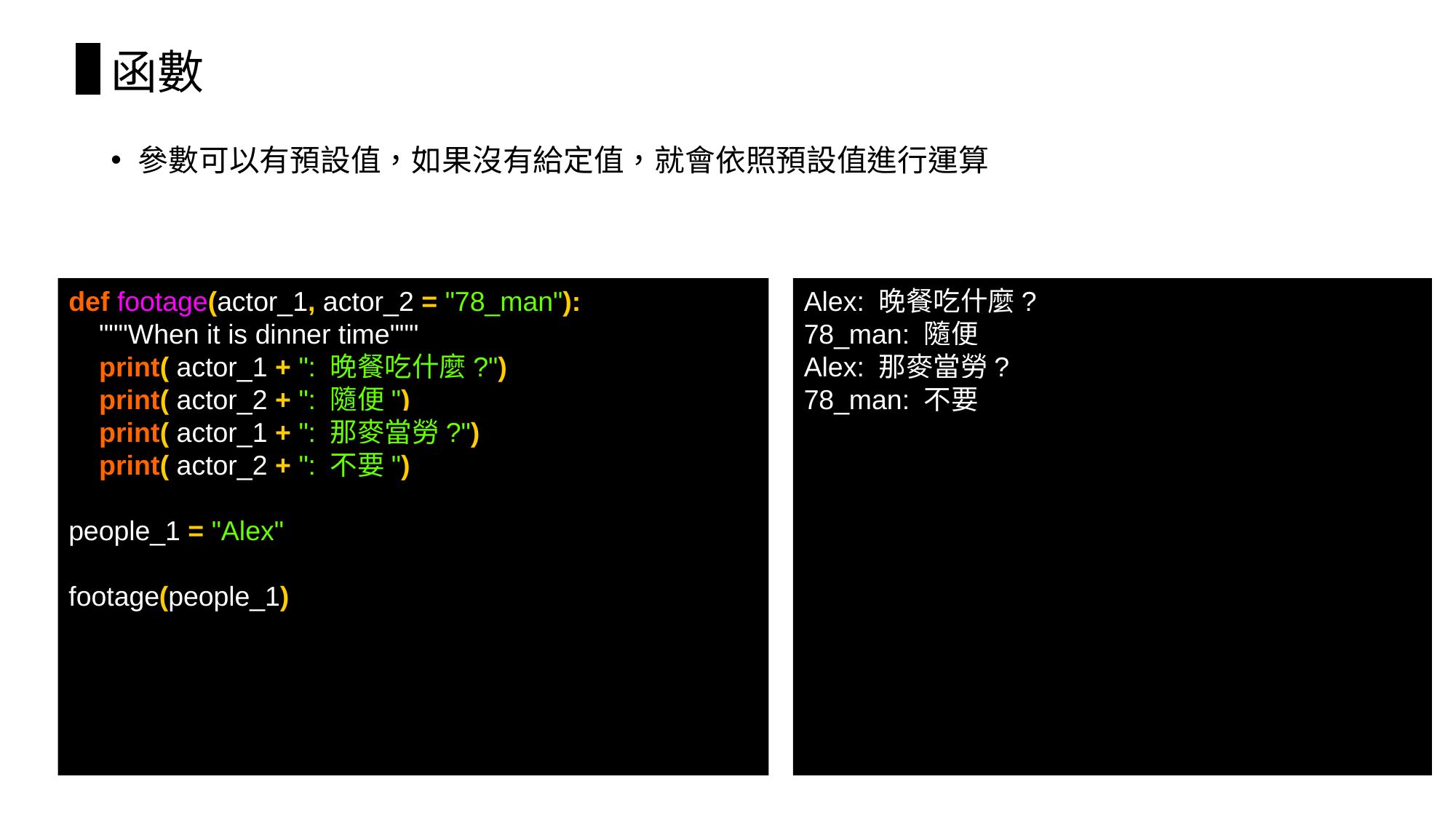

# 函數
參數可以有預設值，如果沒有給定值，就會依照預設值進行運算
def footage(actor_1, actor_2 = "78_man"):
    """When it is dinner time"""
    print( actor_1 + ": 晚餐吃什麼?")
    print( actor_2 + ": 隨便")
    print( actor_1 + ": 那麥當勞?")
    print( actor_2 + ": 不要")

people_1 = "Alex"

footage(people_1)
Alex: 晚餐吃什麼?
78_man: 隨便
Alex: 那麥當勞?
78_man: 不要